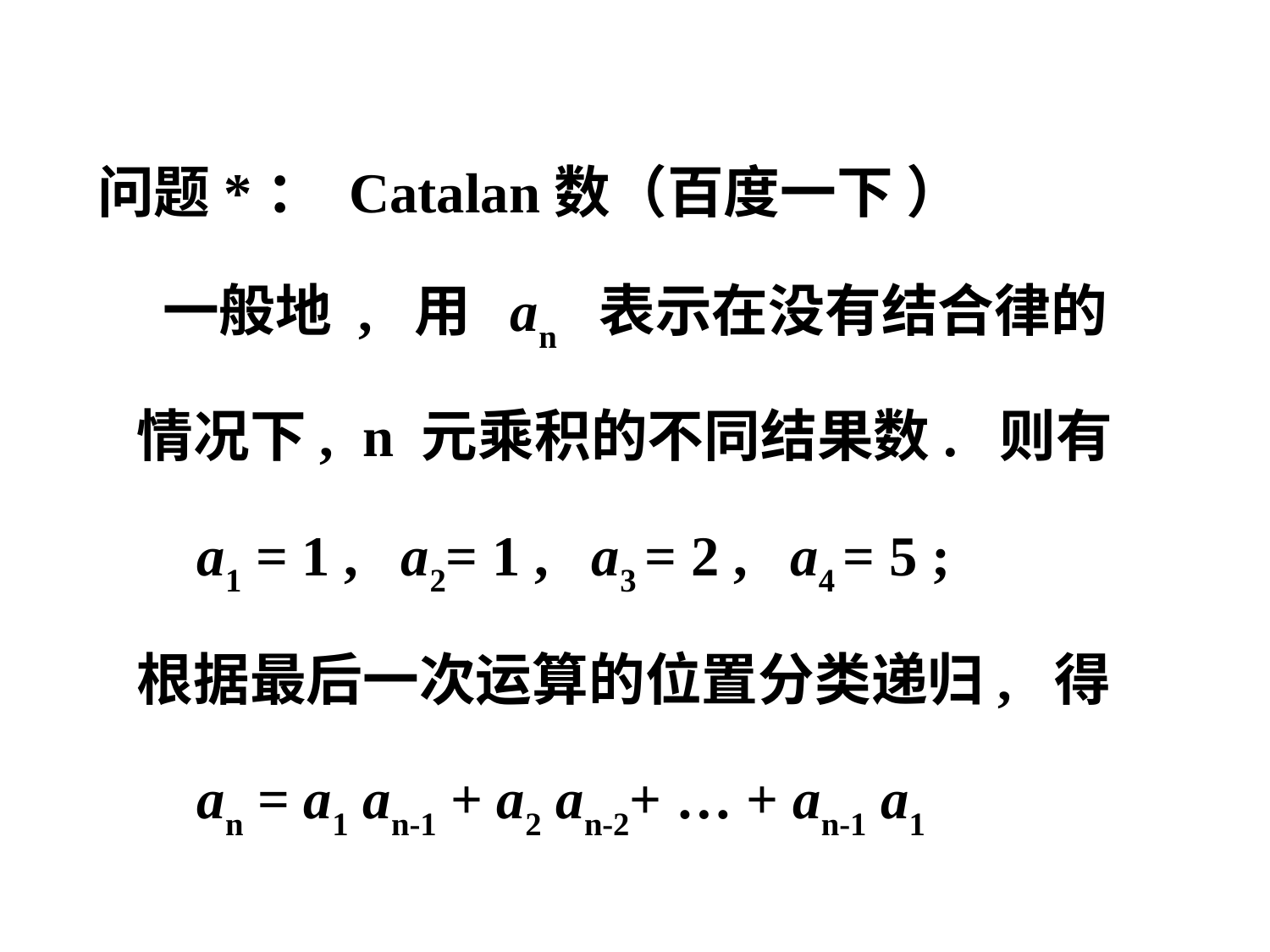

问题*： Catalan数（百度一下 ）
    一般地 ,  用  an  表示在没有结合律的
  情况下,  n 元乘积的不同结果数.  则有
       a1 = 1 ,   a2= 1 ,   a3 = 2 ,   a4 = 5 ;
  根据最后一次运算的位置分类递归,  得
       an = a1 an-1 + a2 an-2+ … + an-1 a1